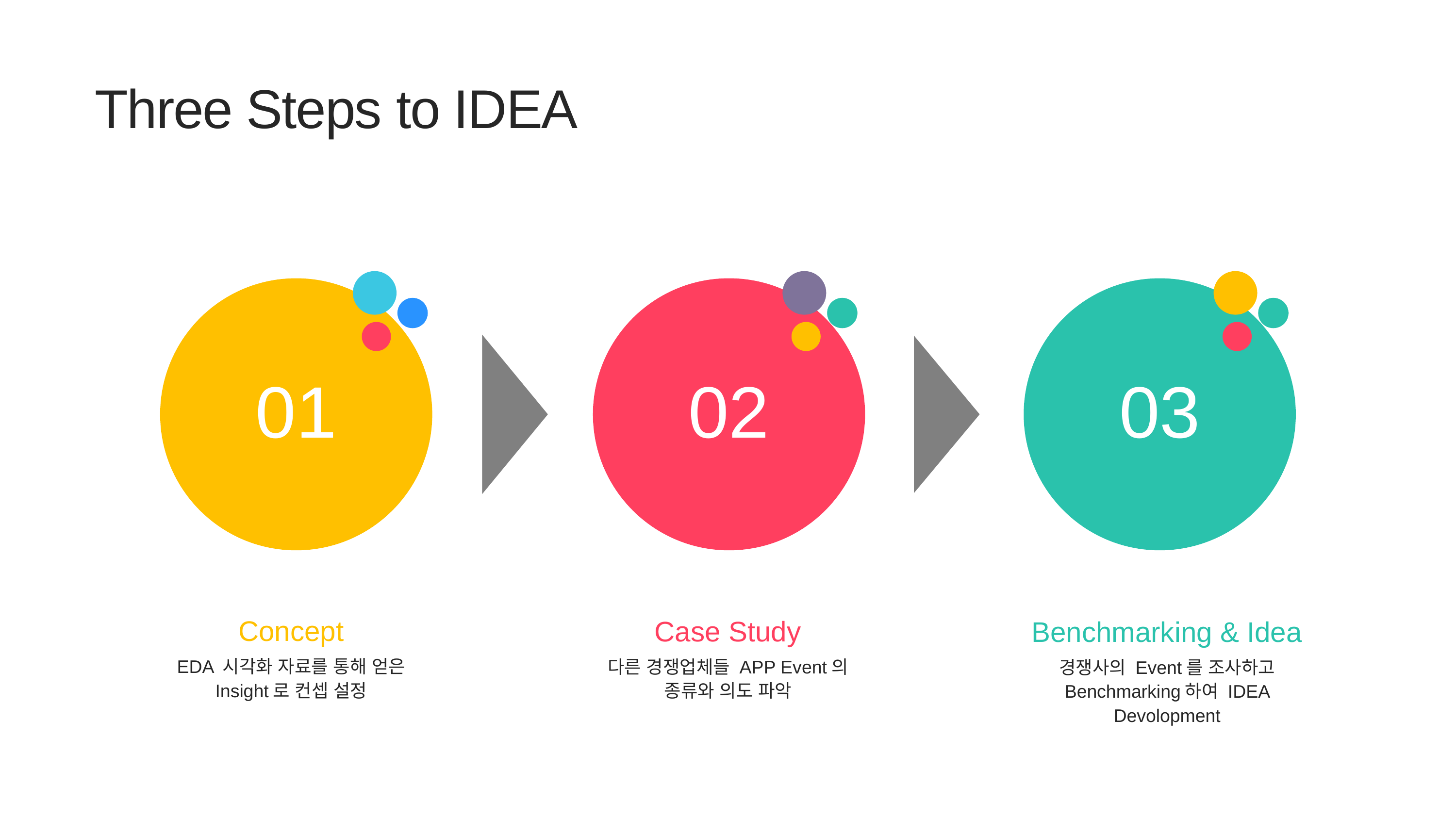

# Three Steps to IDEA

01
02
03

Concept
EDA 시각화 자료를 통해 얻은 Insight로 컨셉 설정
Case Study
다른 경쟁업체들 APP Event의 종류와 의도 파악
Benchmarking & Idea
경쟁사의 Event를 조사하고 Benchmarking하여 IDEA Devolopment